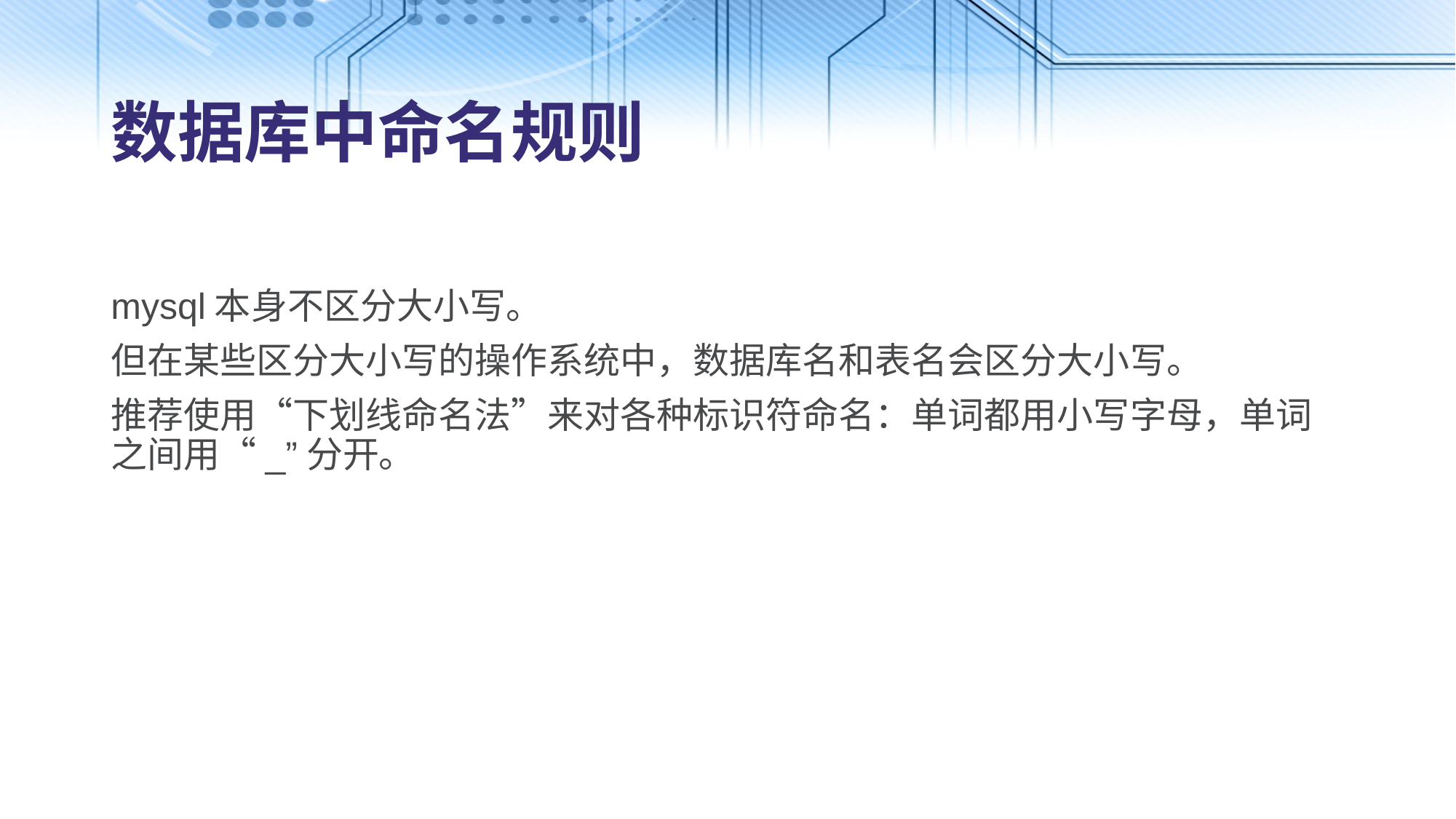

# 数据库中命名规则

mysql本身不区分大小写。
但在某些区分大小写的操作系统中，数据库名和表名会区分大小写。
推荐使用“下划线命名法”来对各种标识符命名：单词都用小写字母，单词之间用“_”分开。